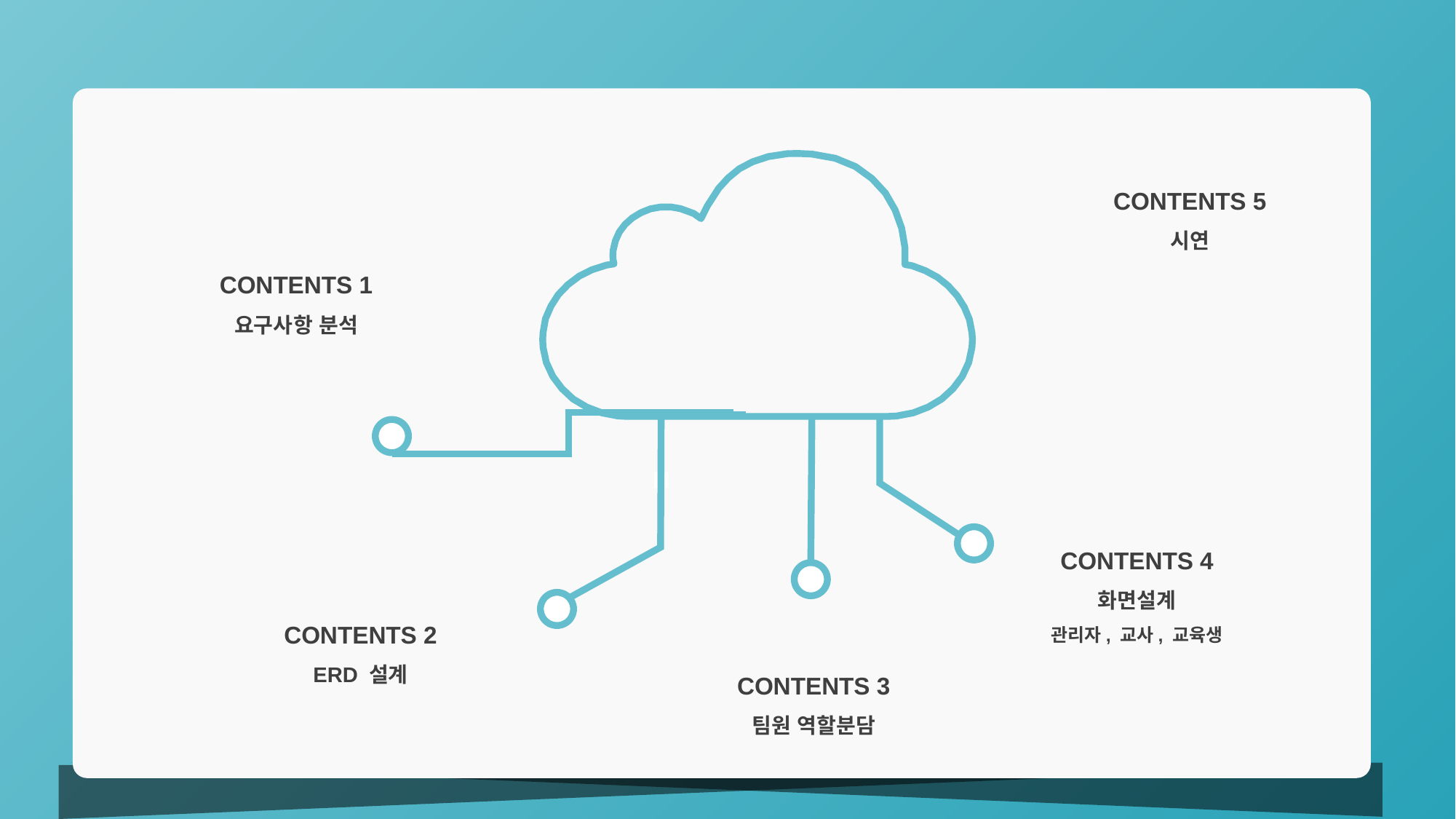

CONTENTS 5
시연
CONTENTS 1
요구사항 분석
CONTENTS 4
화면설계
관리자, 교사, 교육생
CONTENTS 2
ERD 설계
CONTENTS 3
팀원 역할분담